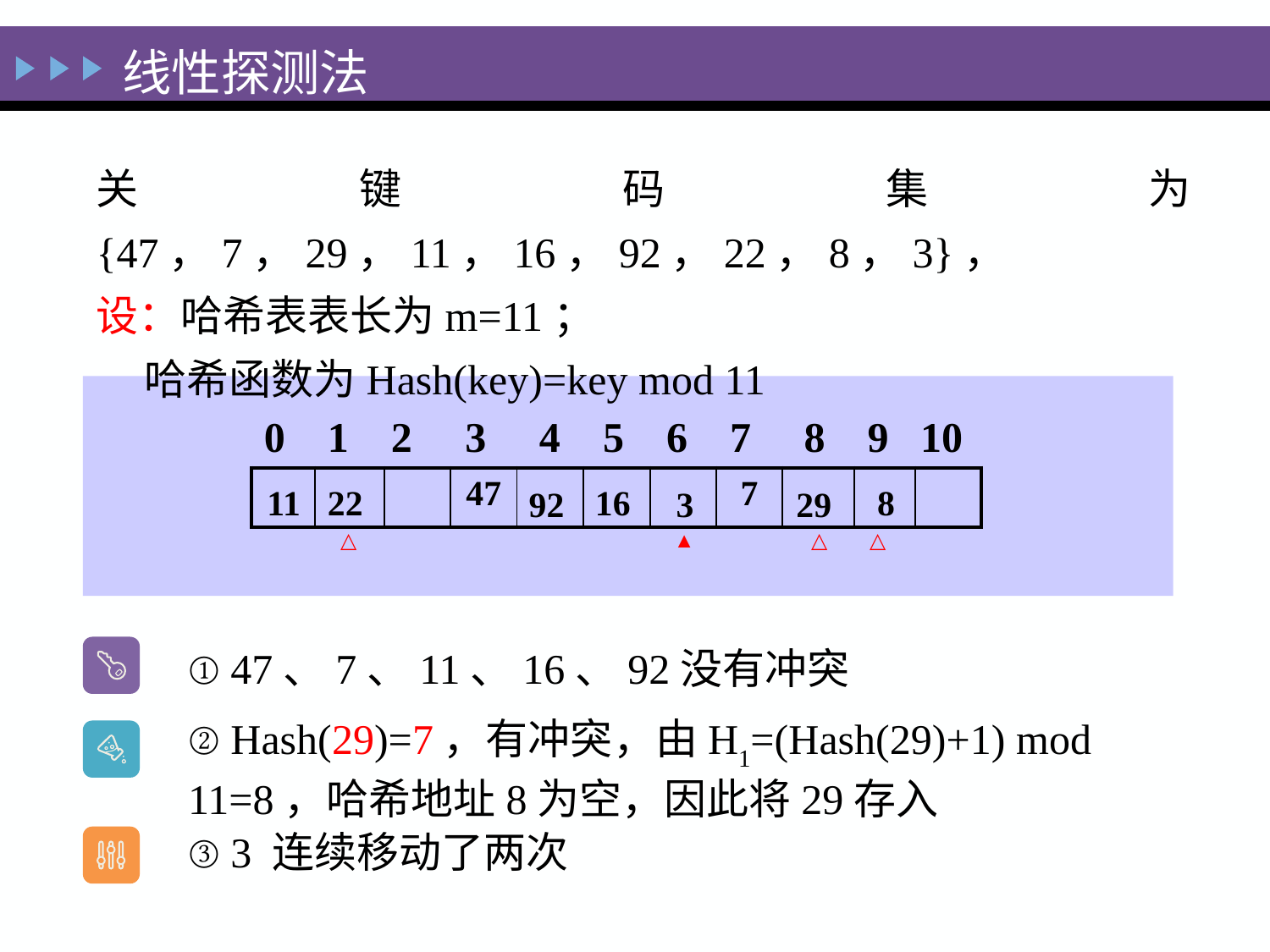

线性探测法
关键码集为 {47，7，29，11，16，92，22，8，3}，
设：哈希表表长为m=11；
    哈希函数为Hash(key)=key mod 11

0    1    2     3     4    5    6    7     8    9   10
11
16
92
22
8
3
29
|  |  |  | 47 |  |  |  | 7 |  |  |  |
| --- | --- | --- | --- | --- | --- | --- | --- | --- | --- | --- |
 △                                                            ▲                      △        △
① 47、7、11、16、92没有冲突

② Hash(29)=7，有冲突，由H1=(Hash(29)+1) mod 11=8，哈希地址8为空，因此将29存入

③ 3 连续移动了两次